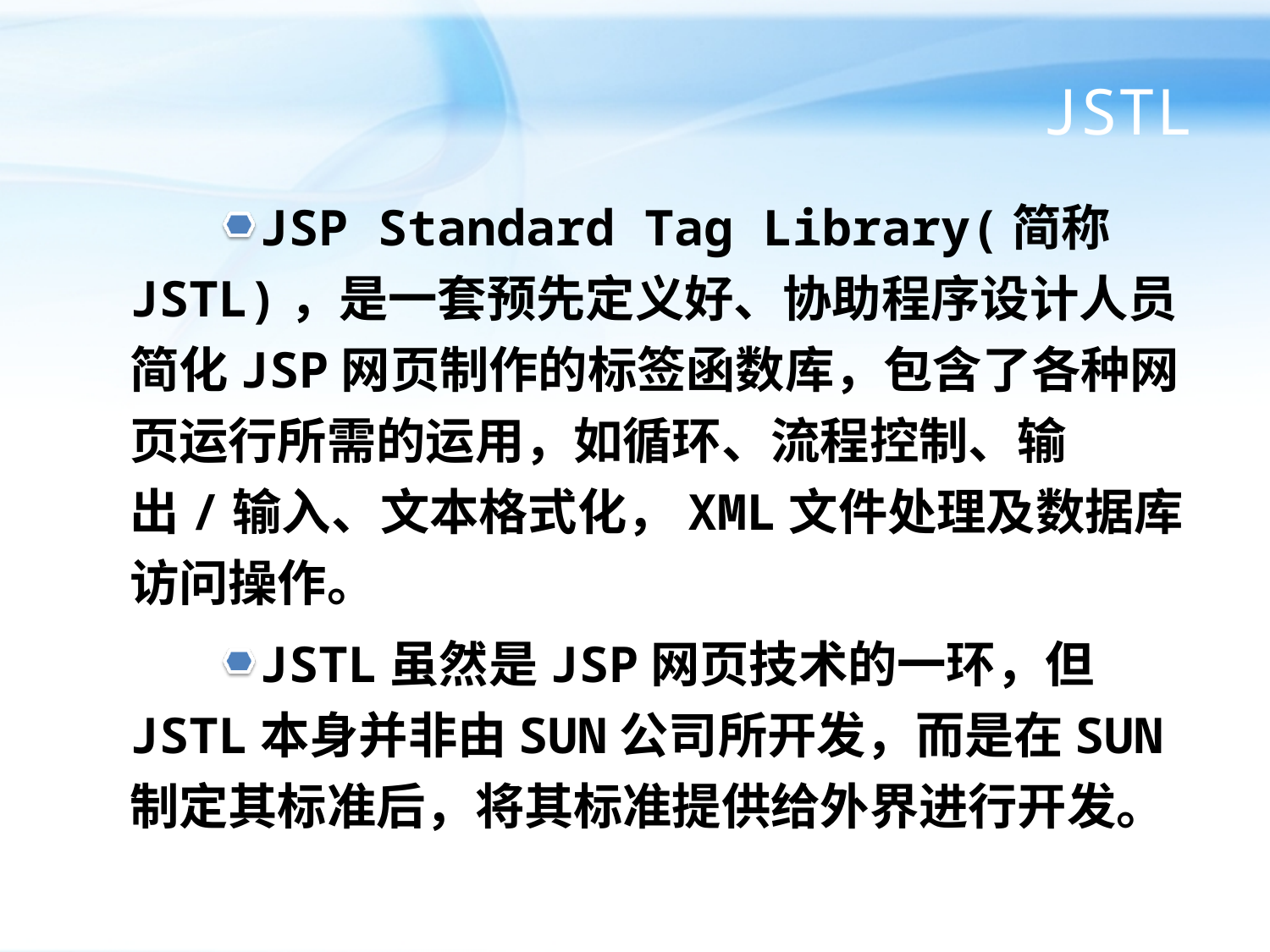

# JSTL
JSP Standard Tag Library(简称JSTL)，是一套预先定义好、协助程序设计人员简化JSP网页制作的标签函数库，包含了各种网页运行所需的运用，如循环、流程控制、输出/输入、文本格式化，XML文件处理及数据库访问操作。
JSTL虽然是JSP网页技术的一环，但JSTL本身并非由SUN公司所开发，而是在SUN制定其标准后，将其标准提供给外界进行开发。